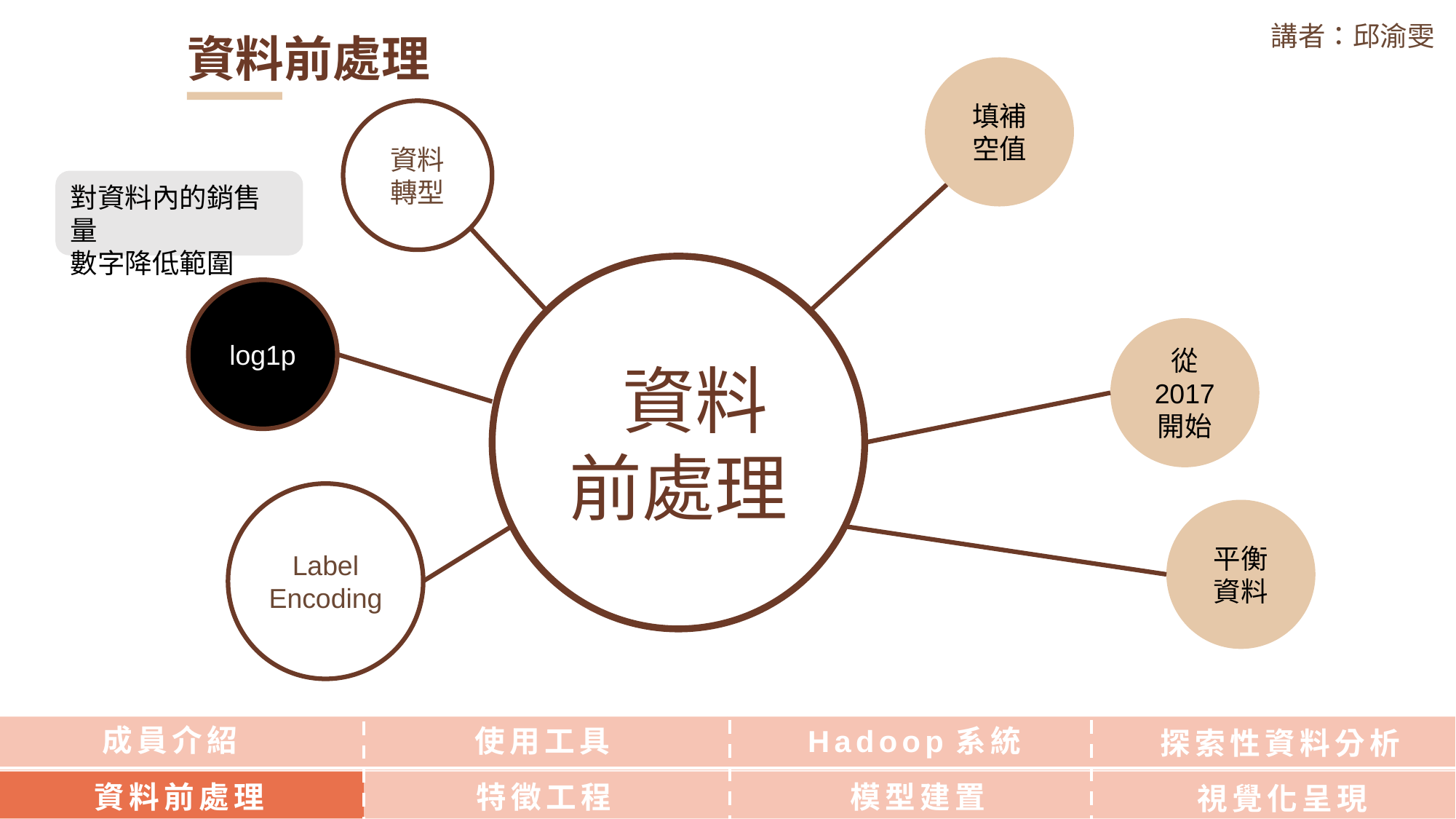

講者：邱渝雯
資料前處理
填補
空值

資料
轉型
對資料內的銷售量
數字降低範圍
 資料
前處理
log1p
從
2017
開始
Label Encoding
平衡
資料
成員介紹
使用工具
Hadoop系統
探索性資料分析
資料前處理
特徵工程
模型建置
視覺化呈現